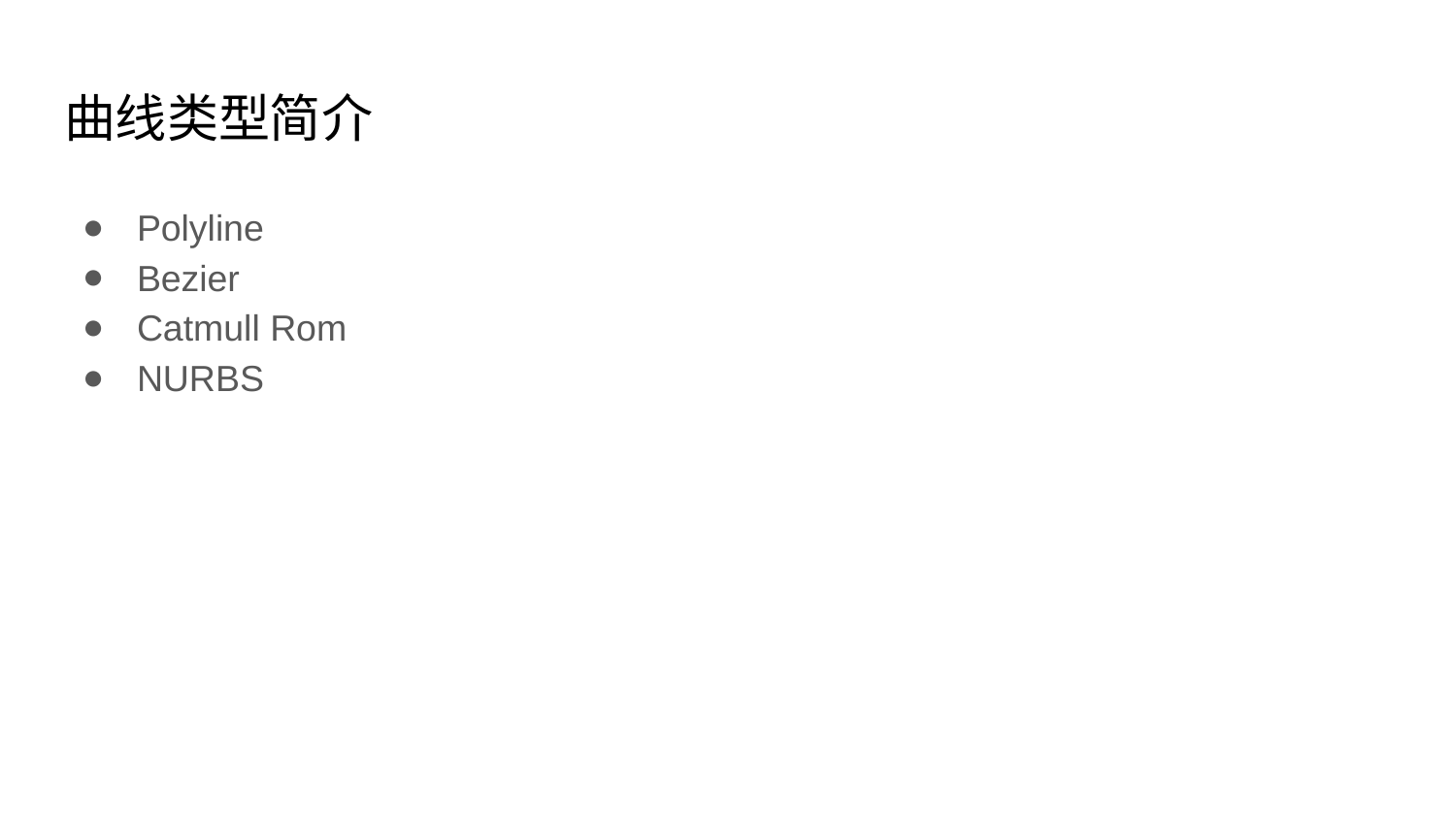

# 曲线类型简介
Polyline
Bezier
Catmull Rom
NURBS